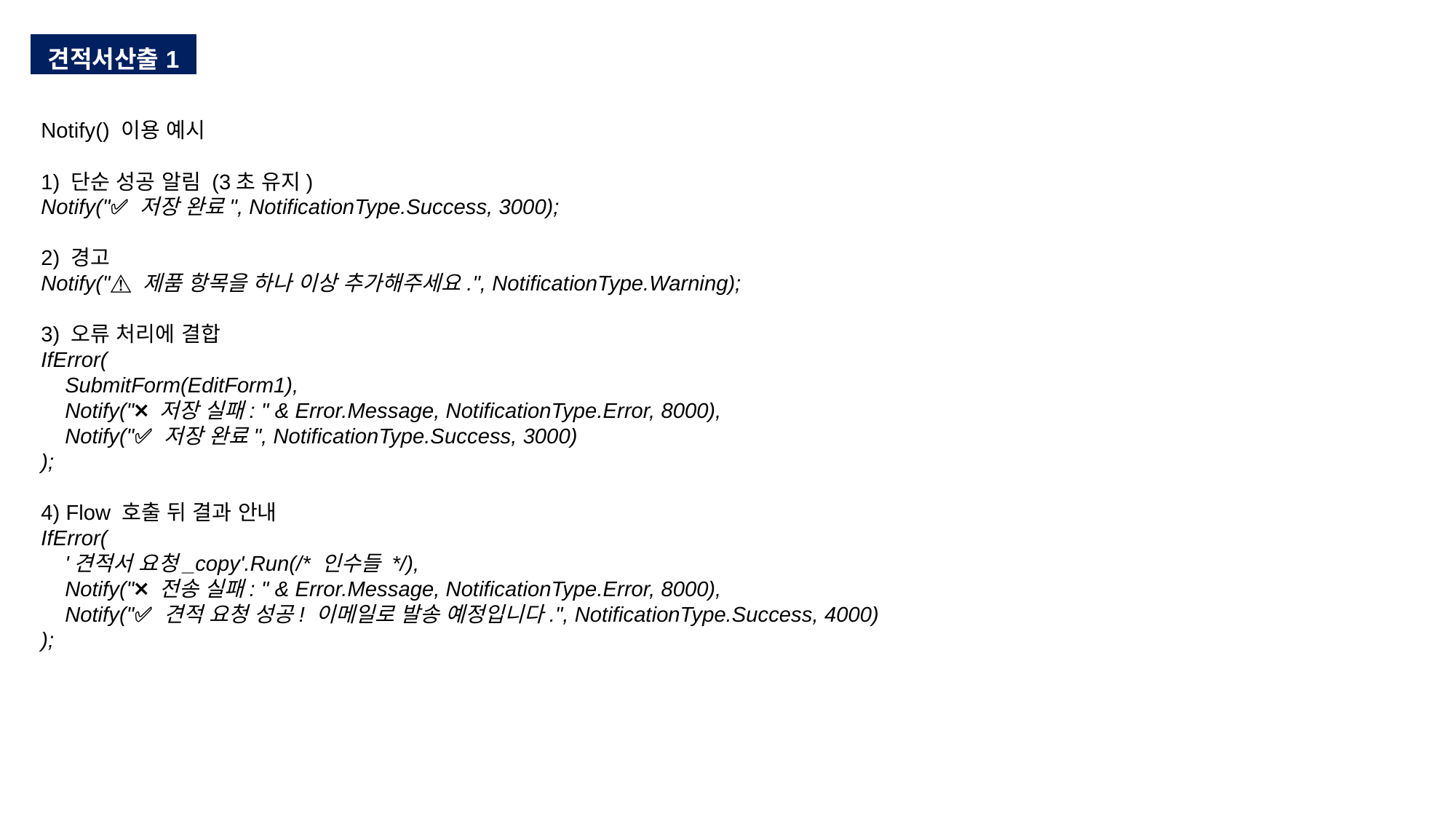

| 견적서산출1 |
| --- |
Notify() 이용 예시

1) 단순 성공 알림 (3초 유지)
Notify("✅ 저장 완료", NotificationType.Success, 3000);

2) 경고
Notify("⚠️ 제품 항목을 하나 이상 추가해주세요.", NotificationType.Warning);

3) 오류 처리에 결합
IfError(
    SubmitForm(EditForm1),
    Notify("❌ 저장 실패: " & Error.Message, NotificationType.Error, 8000),
    Notify("✅ 저장 완료", NotificationType.Success, 3000)
);

4) Flow 호출 뒤 결과 안내
IfError(
    '견적서 요청_copy'.Run(/* 인수들 */),
    Notify("❌ 전송 실패: " & Error.Message, NotificationType.Error, 8000),
    Notify("✅ 견적 요청 성공! 이메일로 발송 예정입니다.", NotificationType.Success, 4000)
);